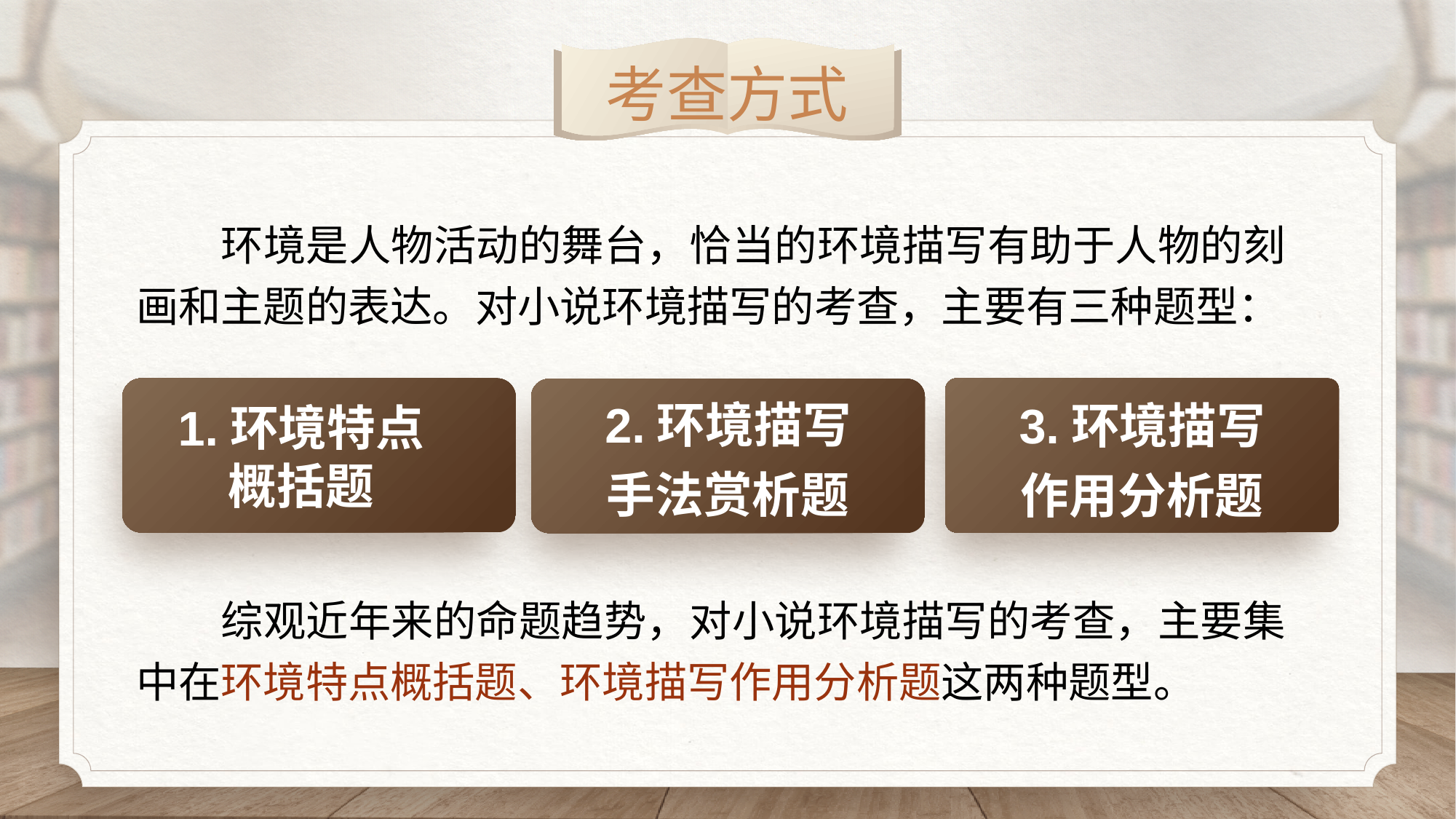

考查方式

环境是人物活动的舞台，恰当的环境描写有助于人物的刻画和主题的表达。对小说环境描写的考查，主要有三种题型：
2.环境描写手法赏析题

1.环境特点概括题

3.环境描写作用分析题
综观近年来的命题趋势，对小说环境描写的考查，主要集中在环境特点概括题、环境描写作用分析题这两种题型。